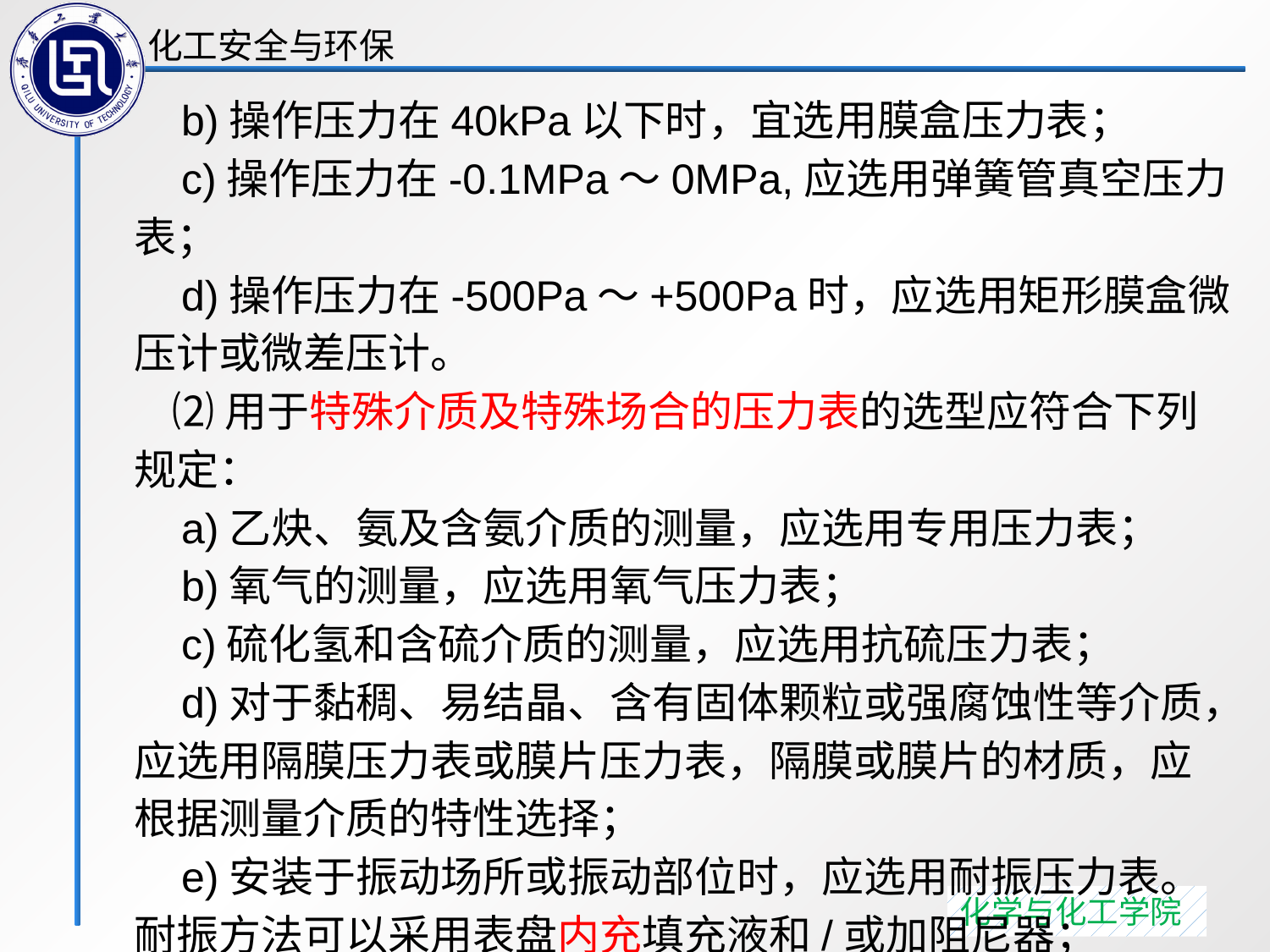

b)操作压力在40kPa以下时，宜选用膜盒压力表；
    c)操作压力在-0.1MPa～0MPa,应选用弹簧管真空压力表；
    d)操作压力在-500Pa～+500Pa时，应选用矩形膜盒微压计或微差压计。
    ⑵用于特殊介质及特殊场合的压力表的选型应符合下列规定：
    a)乙炔、氨及含氨介质的测量，应选用专用压力表；
    b)氧气的测量，应选用氧气压力表；
    c)硫化氢和含硫介质的测量，应选用抗硫压力表；
    d)对于黏稠、易结晶、含有固体颗粒或强腐蚀性等介质，应选用隔膜压力表或膜片压力表，隔膜或膜片的材质，应根据测量介质的特性选择；
    e)安装于振动场所或振动部位时，应选用耐振压力表。耐振方法可以采用表盘内充填充液和/或加阻尼器；